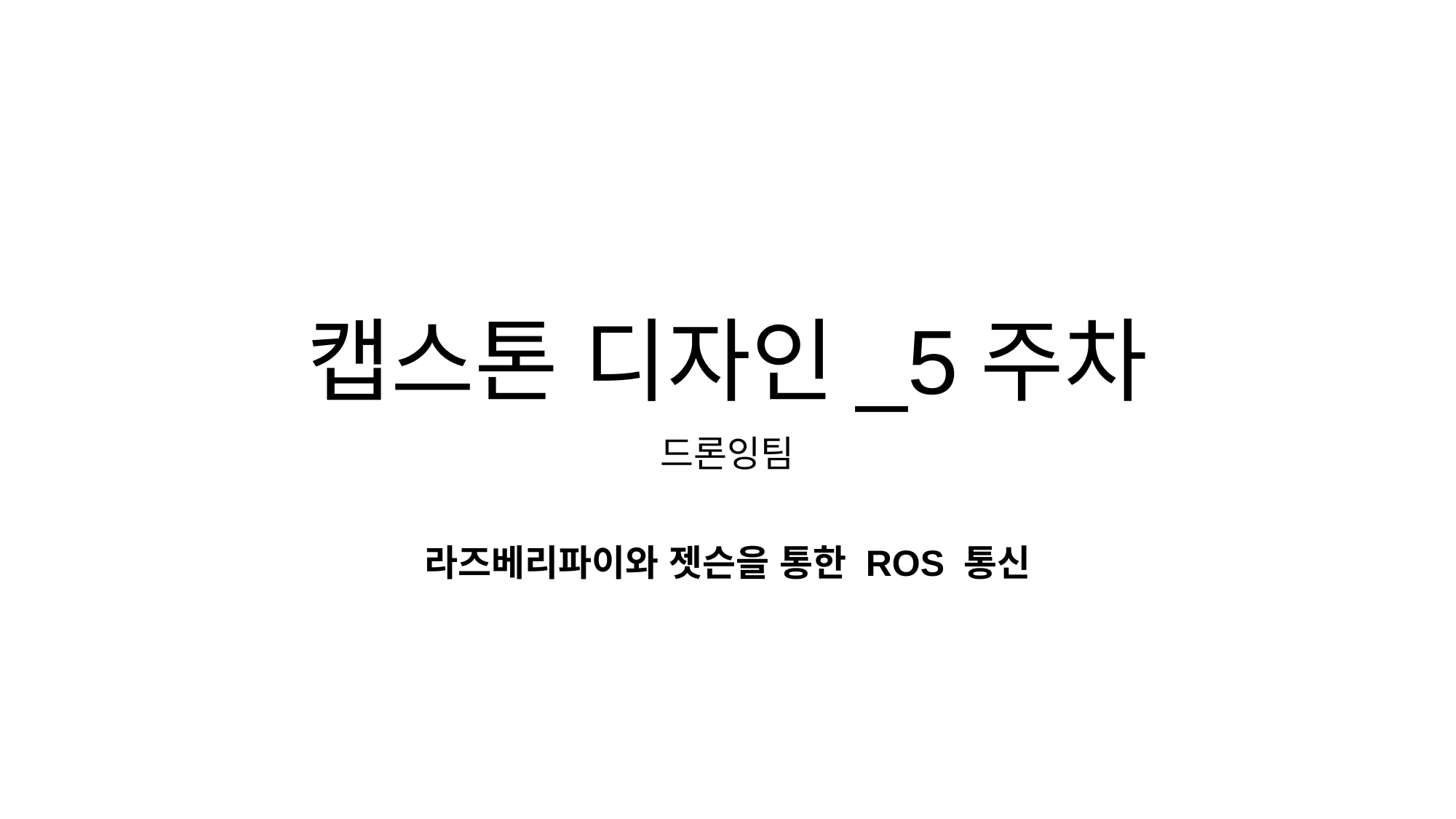

# 캡스톤 디자인_5주차
드론잉팀

라즈베리파이와 젯슨을 통한 ROS 통신